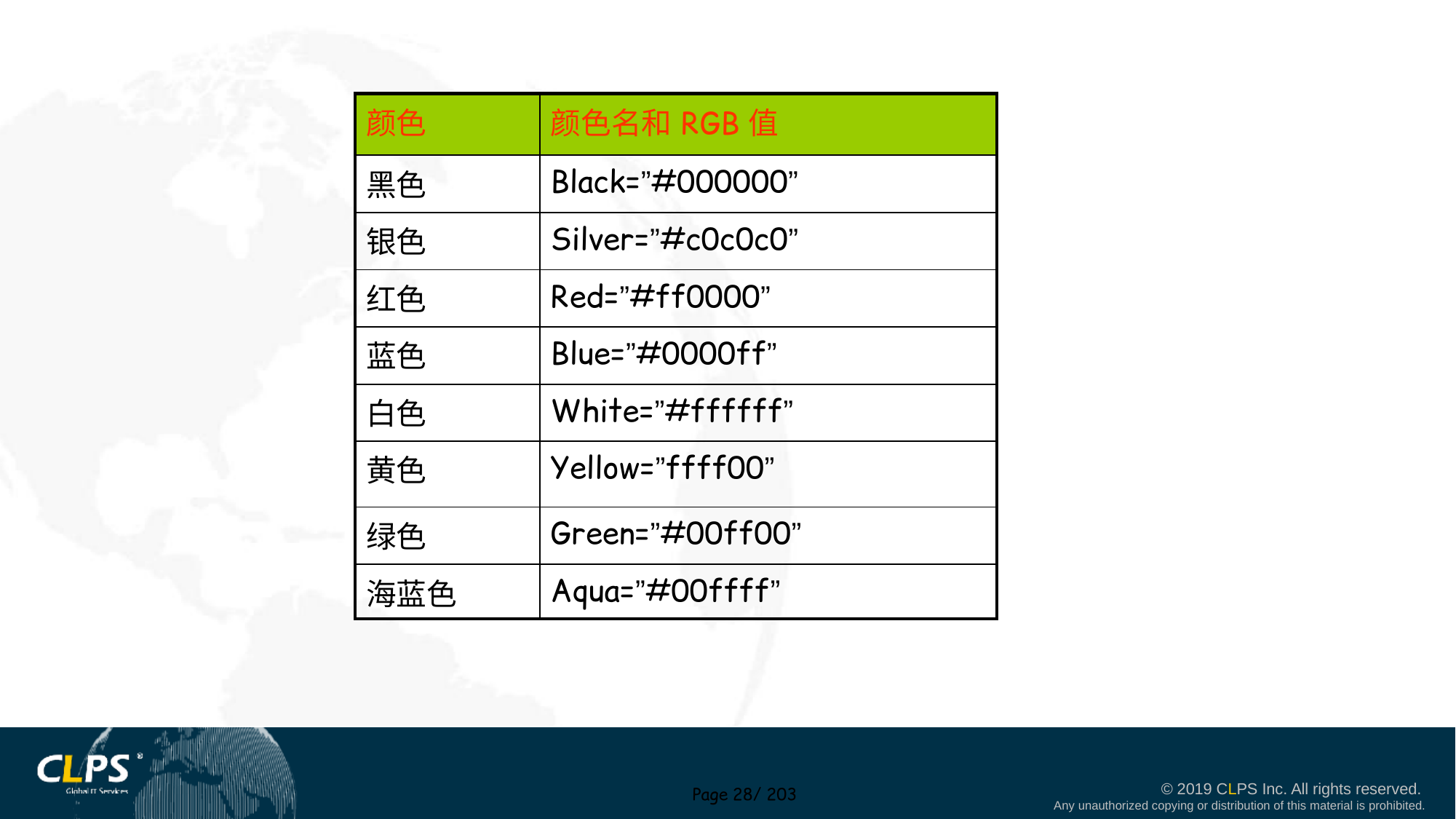

| 颜色 | 颜色名和RGB值 |
| --- | --- |
| 黑色 | Black=”#000000” |
| 银色 | Silver=”#c0c0c0” |
| 红色 | Red=”#ff0000” |
| 蓝色 | Blue=”#0000ff” |
| 白色 | White=”#ffffff” |
| 黄色 | Yellow=”ffff00” |
| 绿色 | Green=”#00ff00” |
| 海蓝色 | Aqua=”#00ffff” |
Page 28/ 203